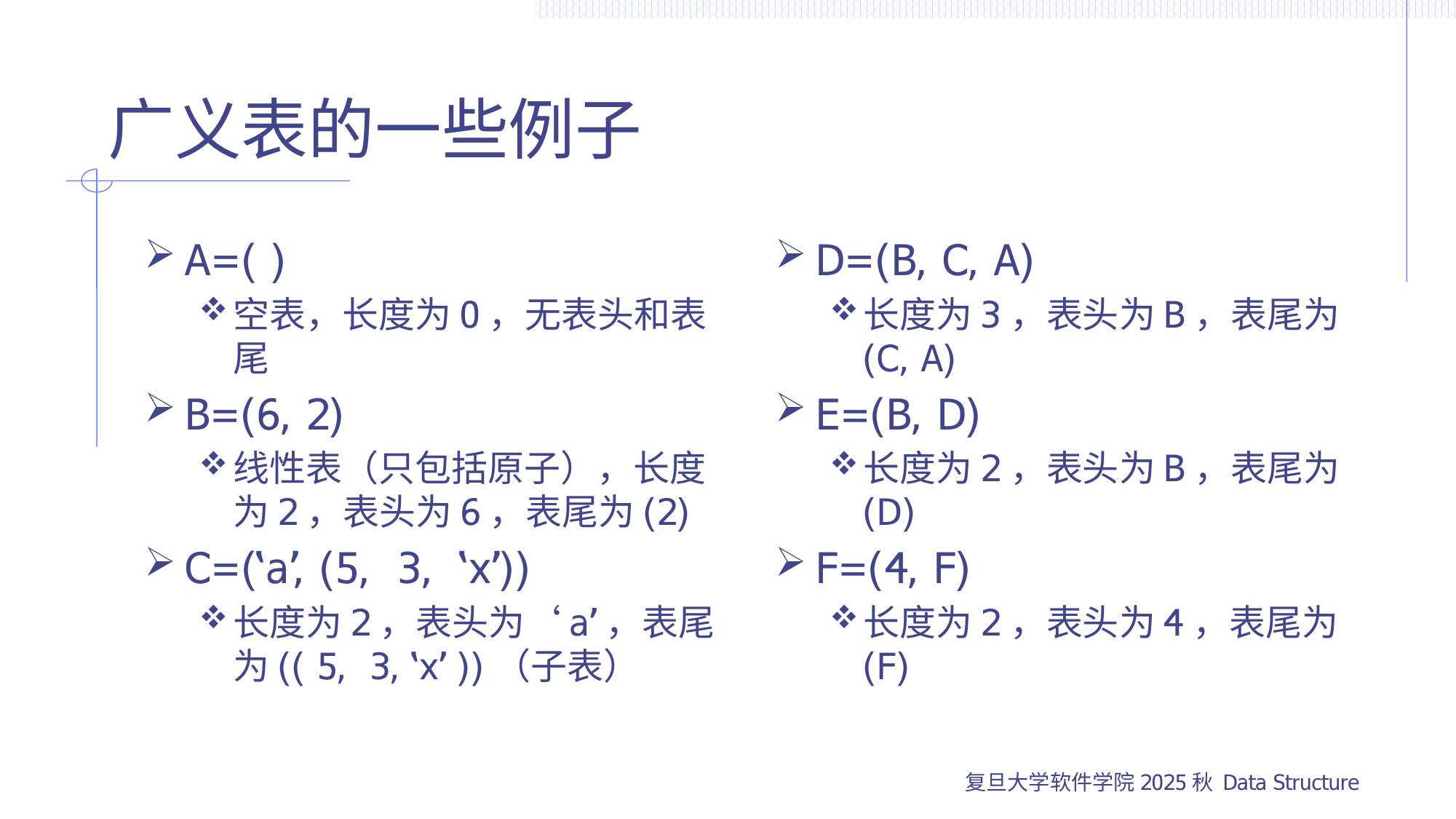

# 广义表的一些例子
A=( )
空表，长度为0，无表头和表尾
B=(6, 2)
线性表（只包括原子），长度为2，表头为6，表尾为(2)
C=(‘a’, (5,  3,  ‘x’))
长度为2，表头为‘a’，表尾为(( 5,  3, ‘x’ ))（子表）

D=(B, C, A)
长度为3，表头为B，表尾为(C, A)
E=(B, D)
长度为2，表头为B，表尾为(D)
F=(4, F)
长度为2，表头为4，表尾为(F)